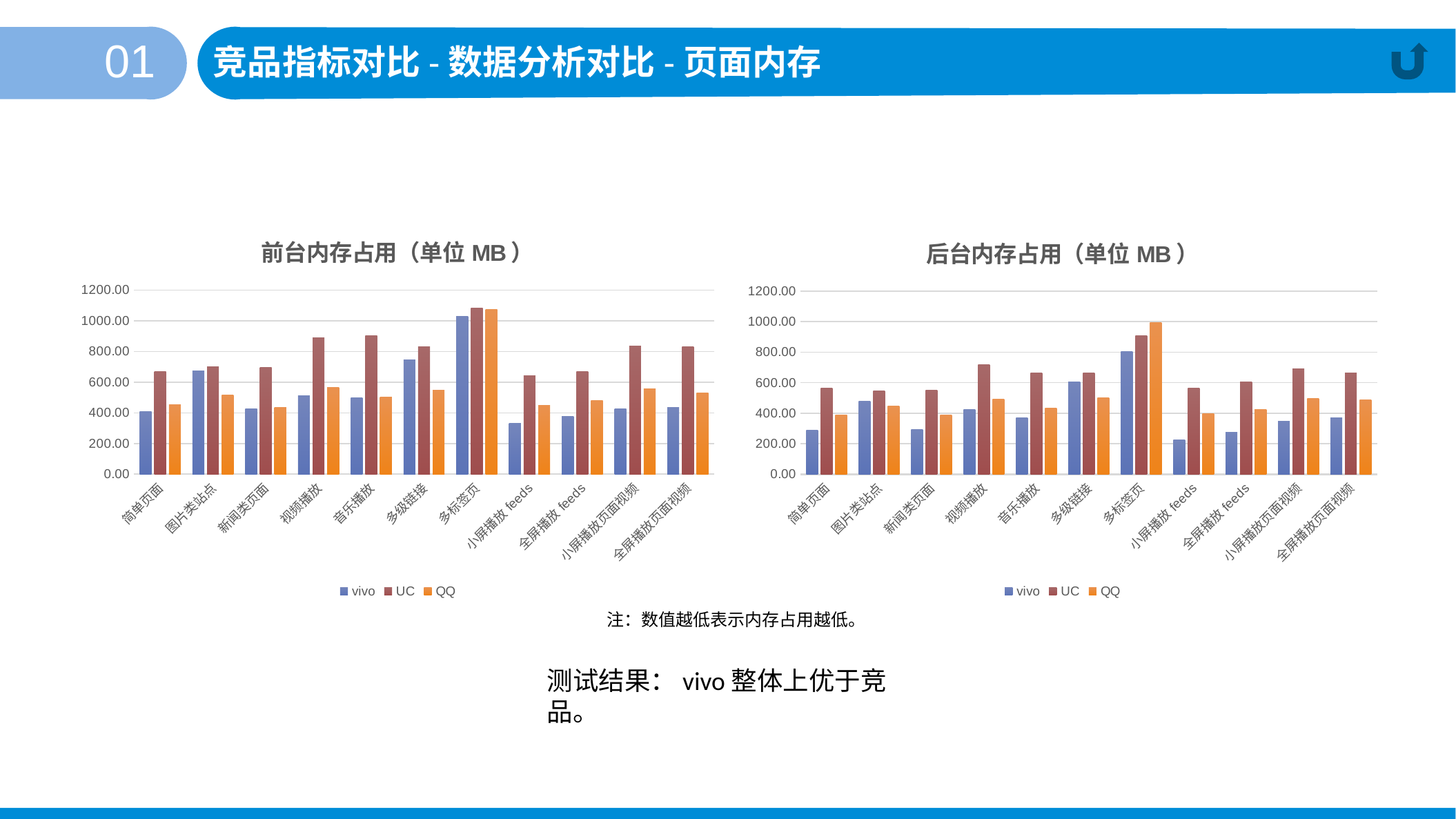

01

竞品指标对比-数据分析对比-页面内存

### Chart: 前台内存占用（单位MB）

| Category | vivo | UC | QQ |
|---|---|---|---|
| 简单页面 | 408.37 | 668.11 | 451.58 |
| 图片类站点 | 673.53 | 701.64 | 516.96 |
| 新闻类页面 | 426.4 | 696.73 | 437.15 |
| 视频播放 | 511.45 | 889.18 | 564.52 |
| 音乐播放 | 500.54 | 902.13 | 501.86 |
| 多级链接 | 743.71 | 832.23 | 546.26 |
| 多标签页 | 1027.33 | 1080.92 | 1072.11 |
| 小屏播放feeds | 330.04 | 643.64 | 447.09 |
| 全屏播放feeds | 377.88 | 670.92 | 479.79 |
| 小屏播放页面视频 | 428.84 | 837.9 | 556.47 |
| 全屏播放页面视频 | 433.52 | 832.98 | 529.79 |

### Chart: 后台内存占用（单位MB）

| Category | vivo | UC | QQ |
|---|---|---|---|
| 简单页面 | 288.33 | 566.8 | 389.27 |
| 图片类站点 | 477.75 | 544.64 | 446.13 |
| 新闻类页面 | 293.41 | 550.95 | 389.16 |
| 视频播放 | 424.02 | 718.03 | 490.27 |
| 音乐播放 | 368.33 | 666.23 | 432.47 |
| 多级链接 | 606.92 | 665.26 | 502.03 |
| 多标签页 | 805.38 | 909.74 | 992.88 |
| 小屏播放feeds | 226.99 | 564.52 | 396.27 |
| 全屏播放feeds | 277.63 | 604.34 | 423.41 |
| 小屏播放页面视频 | 347.7 | 689.97 | 495.94 |
| 全屏播放页面视频 | 368.92 | 664.49 | 487.8 |
注：数值越低表示内存占用越低。
测试结果：vivo整体上优于竞品。